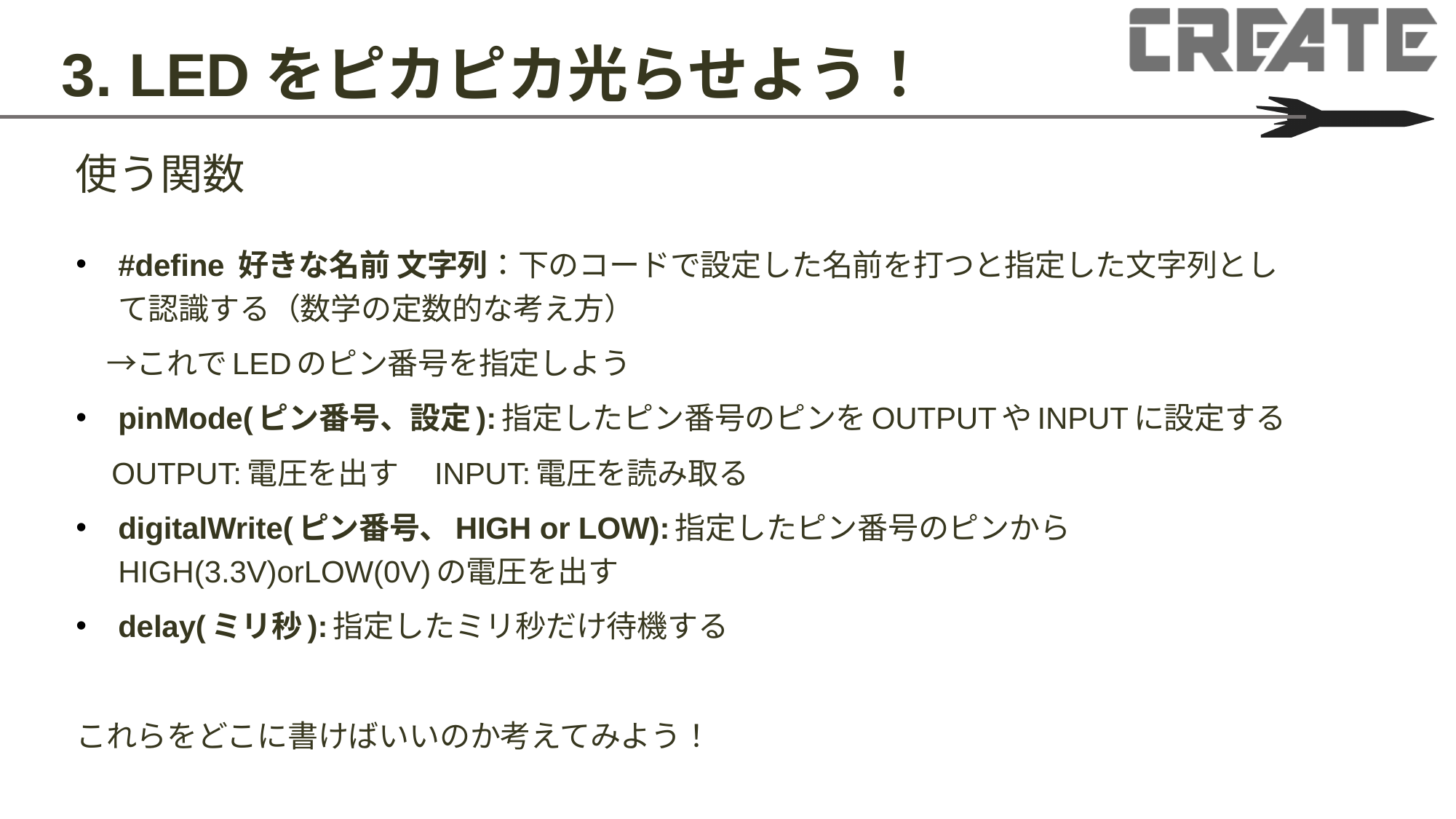

# 3. LEDをピカピカ光らせよう！
使う関数
#define 好きな名前 文字列：下のコードで設定した名前を打つと指定した文字列として認識する（数学の定数的な考え方）
　→これでLEDのピン番号を指定しよう
pinMode(ピン番号、設定):指定したピン番号のピンをOUTPUTやINPUTに設定する
　OUTPUT:電圧を出す　INPUT:電圧を読み取る
digitalWrite(ピン番号、HIGH or LOW):指定したピン番号のピンからHIGH(3.3V)orLOW(0V)の電圧を出す
delay(ミリ秒):指定したミリ秒だけ待機する

これらをどこに書けばいいのか考えてみよう！